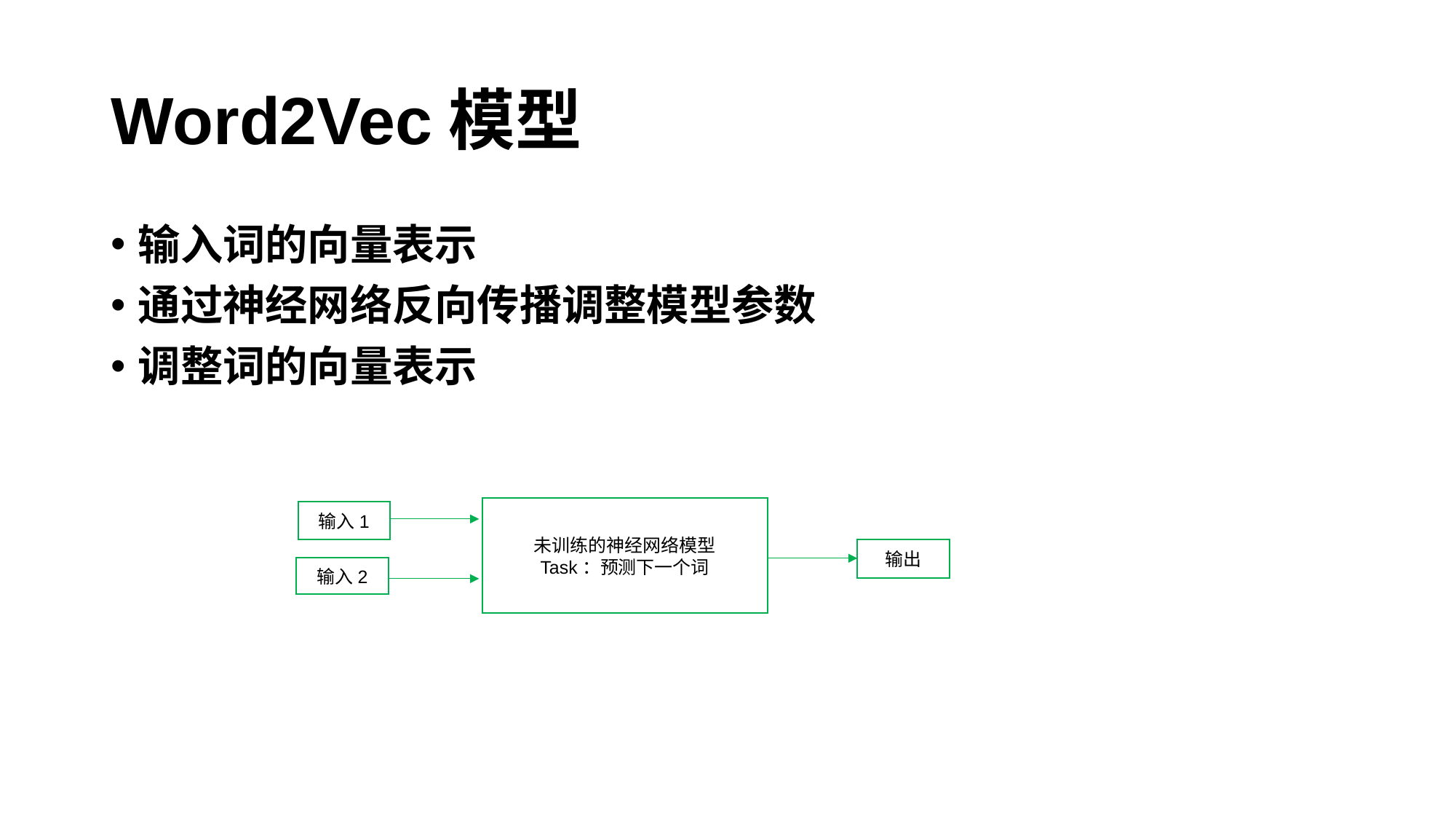

# Word2Vec模型
输入词的向量表示
通过神经网络反向传播调整模型参数
调整词的向量表示

未训练的神经网络模型
Task：预测下一个词
输入1
输出
输入2